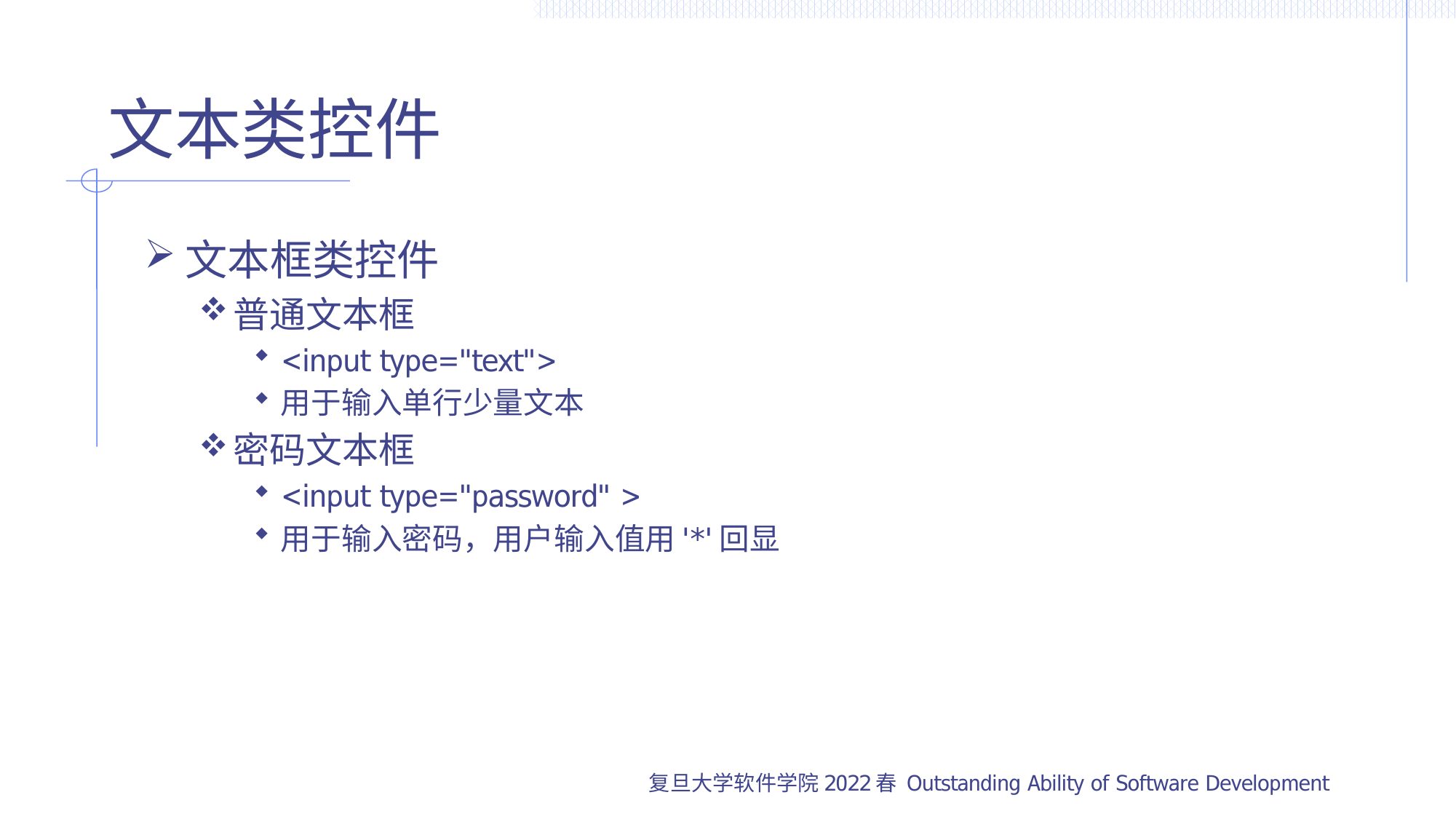

# 文本类控件
文本框类控件
普通文本框
<input type="text">
用于输入单行少量文本
密码文本框
<input type="password" >
用于输入密码，用户输入值用'*'回显